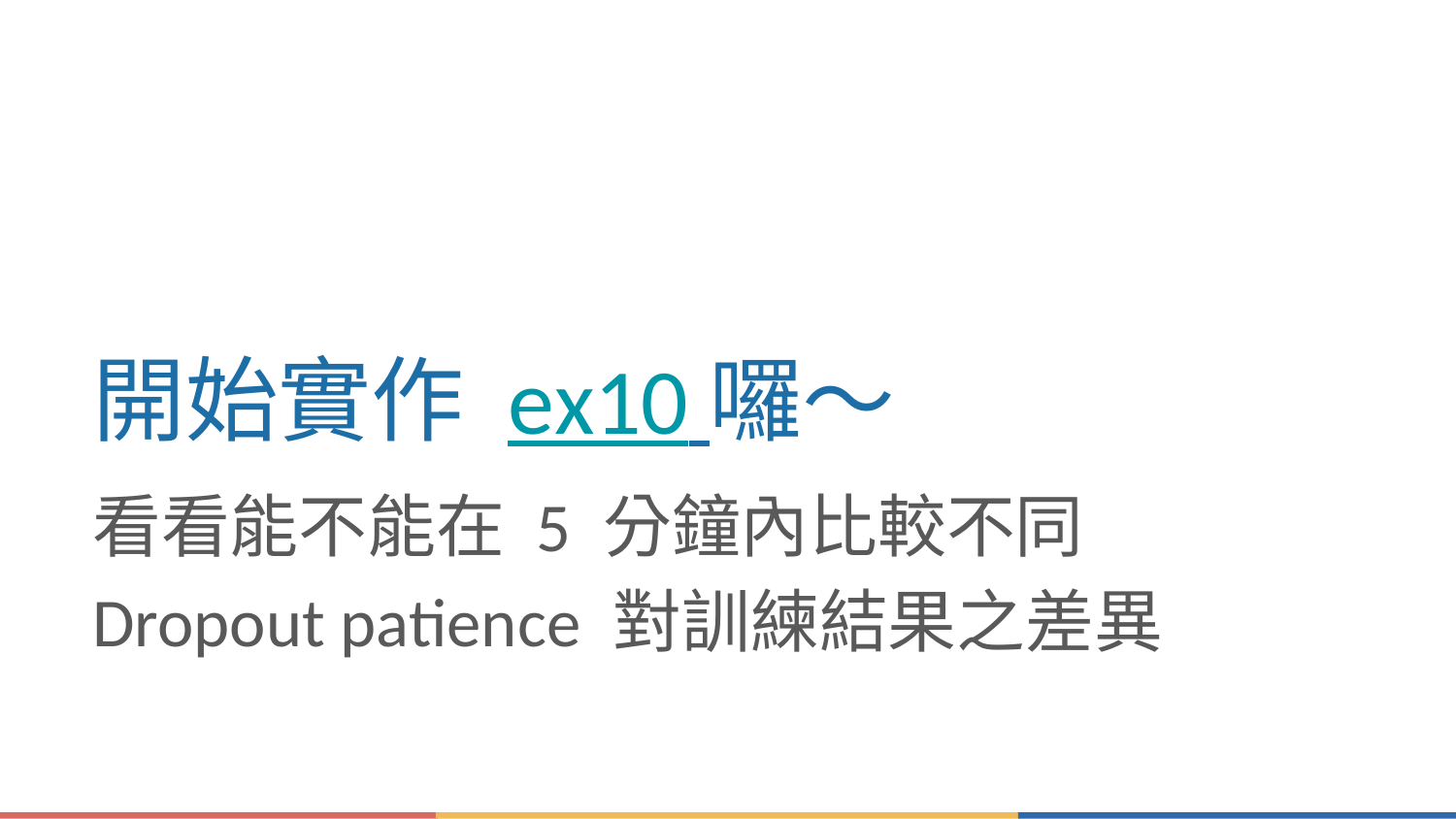

# 開始實作 ex10 囉～
看看能不能在 5 分鐘內比較不同
Dropout patience 對訓練結果之差異